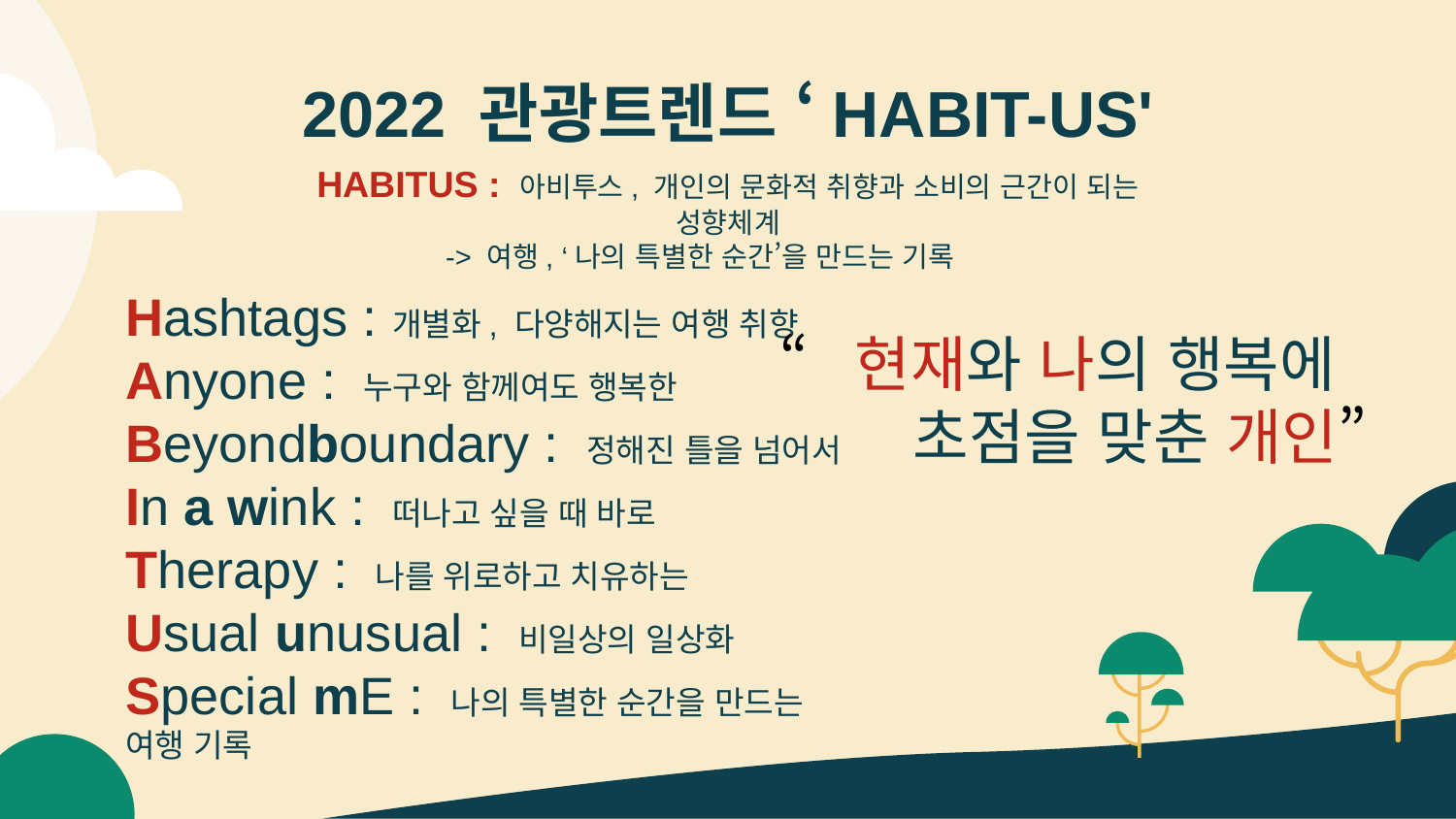

# 2022 관광트렌드 ‘HABIT-US'
HABITUS : 아비투스, 개인의 문화적 취향과 소비의 근간이 되는 성향체계
	-> 여행, ‘나의 특별한 순간’을 만드는 기록
Hashtags : 개별화, 다양해지는 여행 취향
Anyone : 누구와 함께여도 행복한
Beyondboundary : 정해진 틀을 넘어서
In a wink : 떠나고 싶을 때 바로
Therapy : 나를 위로하고 치유하는
Usual unusual : 비일상의 일상화
Special mE : 나의 특별한 순간을 만드는 여행 기록
“현재와 나의 행복에
       초점을 맞춘 개인”